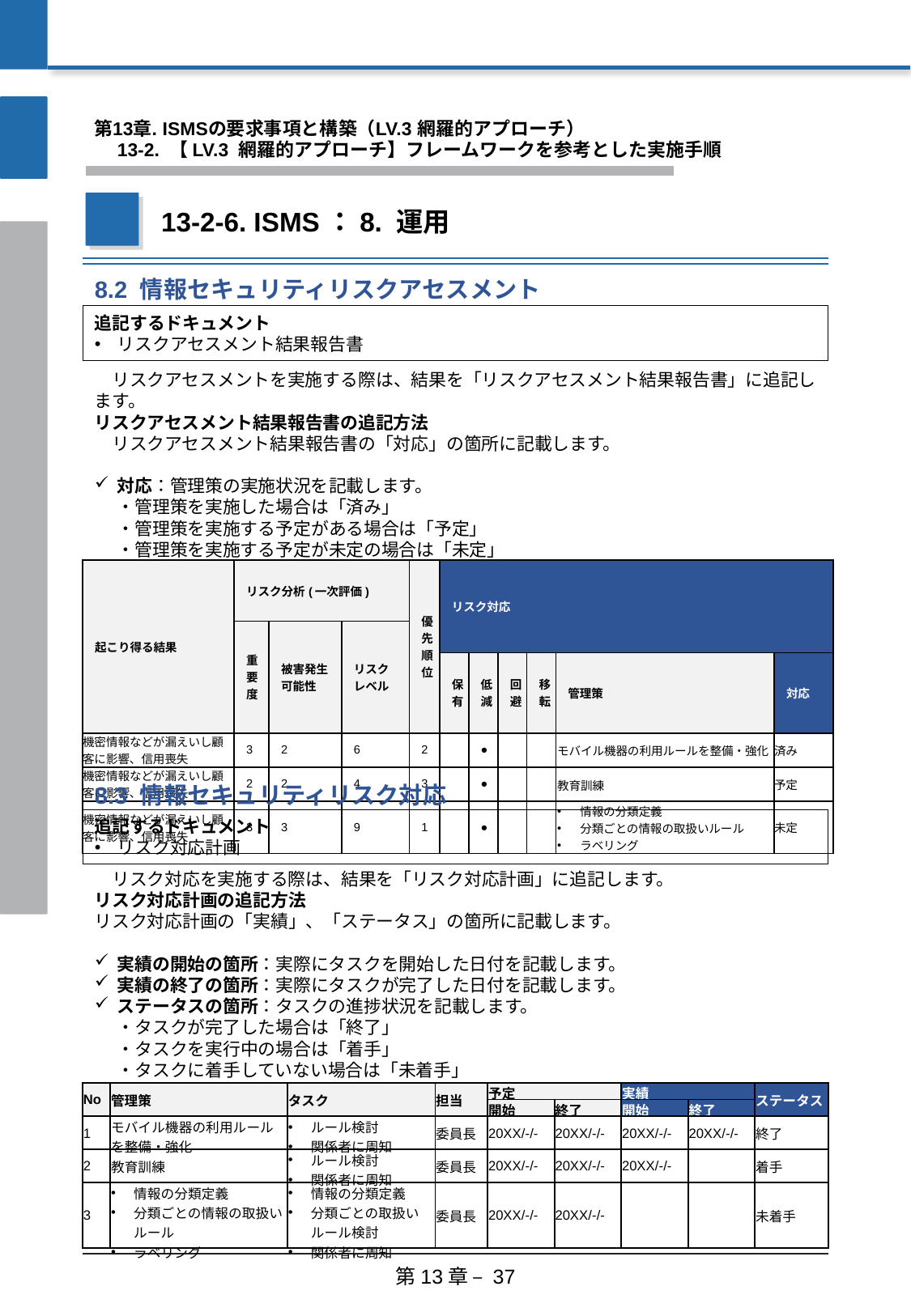

第13章. ISMSの要求事項と構築（LV.3 網羅的アプローチ）
　13-2. 【LV.3 網羅的アプローチ】フレームワークを参考とした実施手順
13-2-6. ISMS：8. 運用
8.2 情報セキュリティリスクアセスメント
追記するドキュメント
リスクアセスメント結果報告書
　リスクアセスメントを実施する際は、結果を「リスクアセスメント結果報告書」に追記します。
リスクアセスメント結果報告書の追記方法
　リスクアセスメント結果報告書の「対応」の箇所に記載します。

対応：管理策の実施状況を記載します。
・管理策を実施した場合は「済み」
・管理策を実施する予定がある場合は「予定」
・管理策を実施する予定が未定の場合は「未定」
| 起こり得る結果 | リスク分析(一次評価) |  |  | 優先順位 | リスク対応 |  |  |  |  |  |
| --- | --- | --- | --- | --- | --- | --- | --- | --- | --- | --- |
|  | 重要度 | 被害発生可能性 | リスク レベル |  |  |  |  |  |  |  |
|  |  |  |  |  | 保有 | 低減 | 回避 | 移転 | 管理策 | 対応 |
| 機密情報などが漏えいし顧客に影響、信用喪失 | 3 | 2 | 6 | 2 |  | ● |  |  | モバイル機器の利用ルールを整備・強化 | 済み |
| 機密情報などが漏えいし顧客に影響、信用喪失 | 2 | 2 | 4 | 3 |  | ● |  |  | 教育訓練 | 予定 |
| 機密情報などが漏えいし顧客に影響、信用喪失 | 3 | 3 | 9 | 1 |  | ● |  |  | 情報の分類定義 分類ごとの情報の取扱いルール ラベリング | 未定 |
8.3 情報セキュリティリスク対応
追記するドキュメント
リスク対応計画
　リスク対応を実施する際は、結果を「リスク対応計画」に追記します。
リスク対応計画の追記方法
リスク対応計画の「実績」、「ステータス」の箇所に記載します。

実績の開始の箇所：実際にタスクを開始した日付を記載します。
実績の終了の箇所：実際にタスクが完了した日付を記載します。
ステータスの箇所：タスクの進捗状況を記載します。
・タスクが完了した場合は「終了」
・タスクを実行中の場合は「着手」
・タスクに着手していない場合は「未着手」
| No | 管理策 | タスク | 担当 | 予定 |  | 実績 |  | ステータス |
| --- | --- | --- | --- | --- | --- | --- | --- | --- |
|  |  |  |  | 開始 | 終了 | 開始 | 終了 |  |
| 1 | モバイル機器の利用ルールを整備・強化 | ルール検討 関係者に周知 | 委員長 | 20XX/-/- | 20XX/-/- | 20XX/-/- | 20XX/-/- | 終了 |
| 2 | 教育訓練 | ルール検討 関係者に周知 | 委員長 | 20XX/-/- | 20XX/-/- | 20XX/-/- |  | 着手 |
| 3 | 情報の分類定義 分類ごとの情報の取扱いルール ラベリング | 情報の分類定義 分類ごとの取扱いルール検討 関係者に周知 | 委員長 | 20XX/-/- | 20XX/-/- |  |  | 未着手 |
第13章 – 37